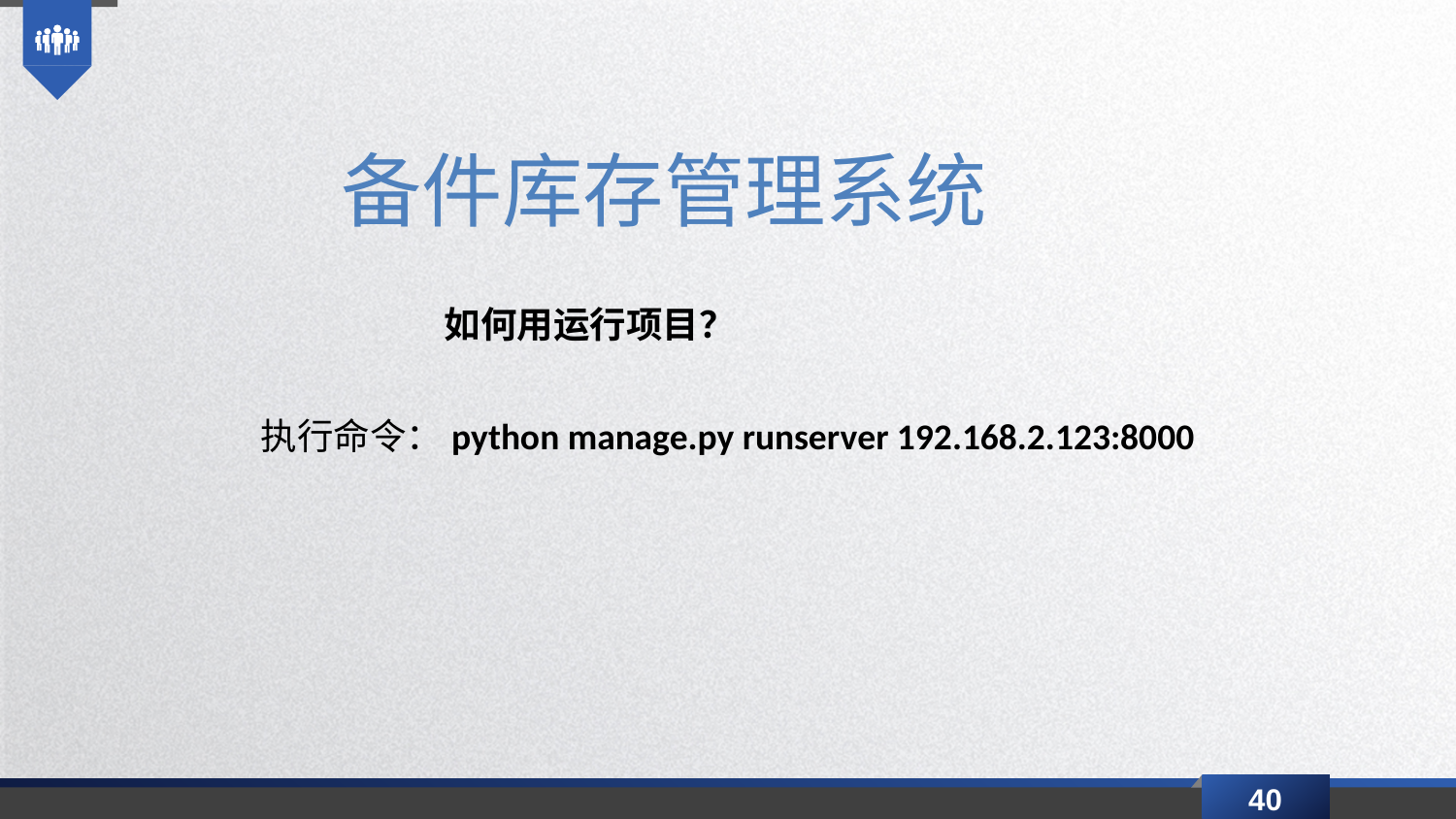

备件库存管理系统
如何用运行项目？
执行命令：python manage.py runserver 192.168.2.123:8000

40